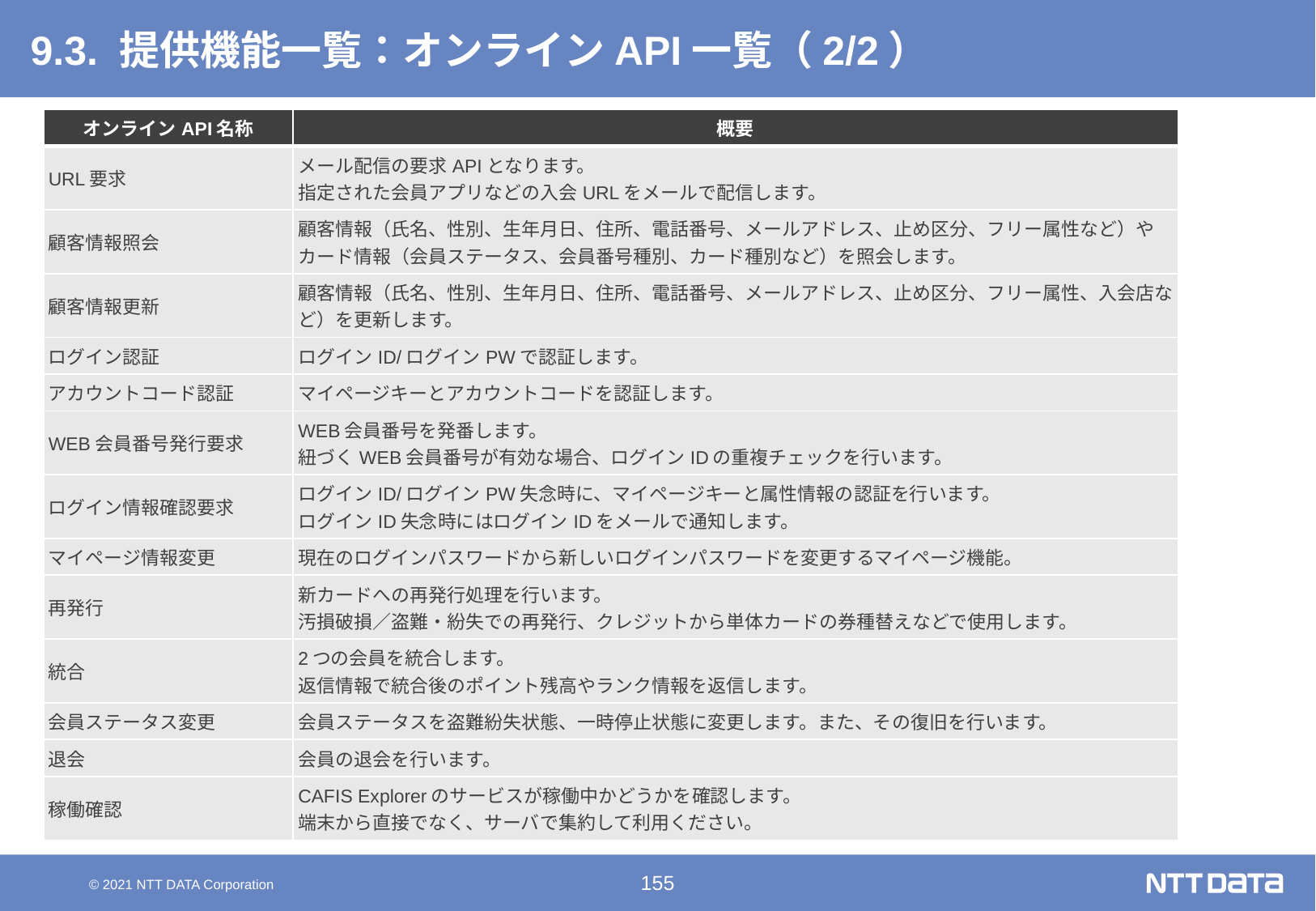

# 9.3. 提供機能一覧：オンラインAPI一覧（2/2）
| オンラインAPI名称 | 概要 |
| --- | --- |
| URL要求 | メール配信の要求APIとなります。 指定された会員アプリなどの入会URLをメールで配信します。 |
| 顧客情報照会 | 顧客情報（氏名、性別、生年月日、住所、電話番号、メールアドレス、止め区分、フリー属性など）やカード情報（会員ステータス、会員番号種別、カード種別など）を照会します。 |
| 顧客情報更新 | 顧客情報（氏名、性別、生年月日、住所、電話番号、メールアドレス、止め区分、フリー属性、入会店など）を更新します。 |
| ログイン認証 | ログインID/ログインPWで認証します。 |
| アカウントコード認証 | マイページキーとアカウントコードを認証します。 |
| WEB会員番号発行要求 | WEB会員番号を発番します。 紐づくWEB会員番号が有効な場合、ログインIDの重複チェックを行います。 |
| ログイン情報確認要求 | ログインID/ログインPW失念時に、マイページキーと属性情報の認証を行います。 ログインID失念時にはログインIDをメールで通知します。 |
| マイページ情報変更 | 現在のログインパスワードから新しいログインパスワードを変更するマイページ機能。 |
| 再発行 | 新カードへの再発行処理を行います。 汚損破損／盗難・紛失での再発行、クレジットから単体カードの券種替えなどで使用します。 |
| 統合 | 2つの会員を統合します。 返信情報で統合後のポイント残高やランク情報を返信します。 |
| 会員ステータス変更 | 会員ステータスを盗難紛失状態、一時停止状態に変更します。また、その復旧を行います。 |
| 退会 | 会員の退会を行います。 |
| 稼働確認 | CAFIS Explorerのサービスが稼働中かどうかを確認します。 端末から直接でなく、サーバで集約して利用ください。 |